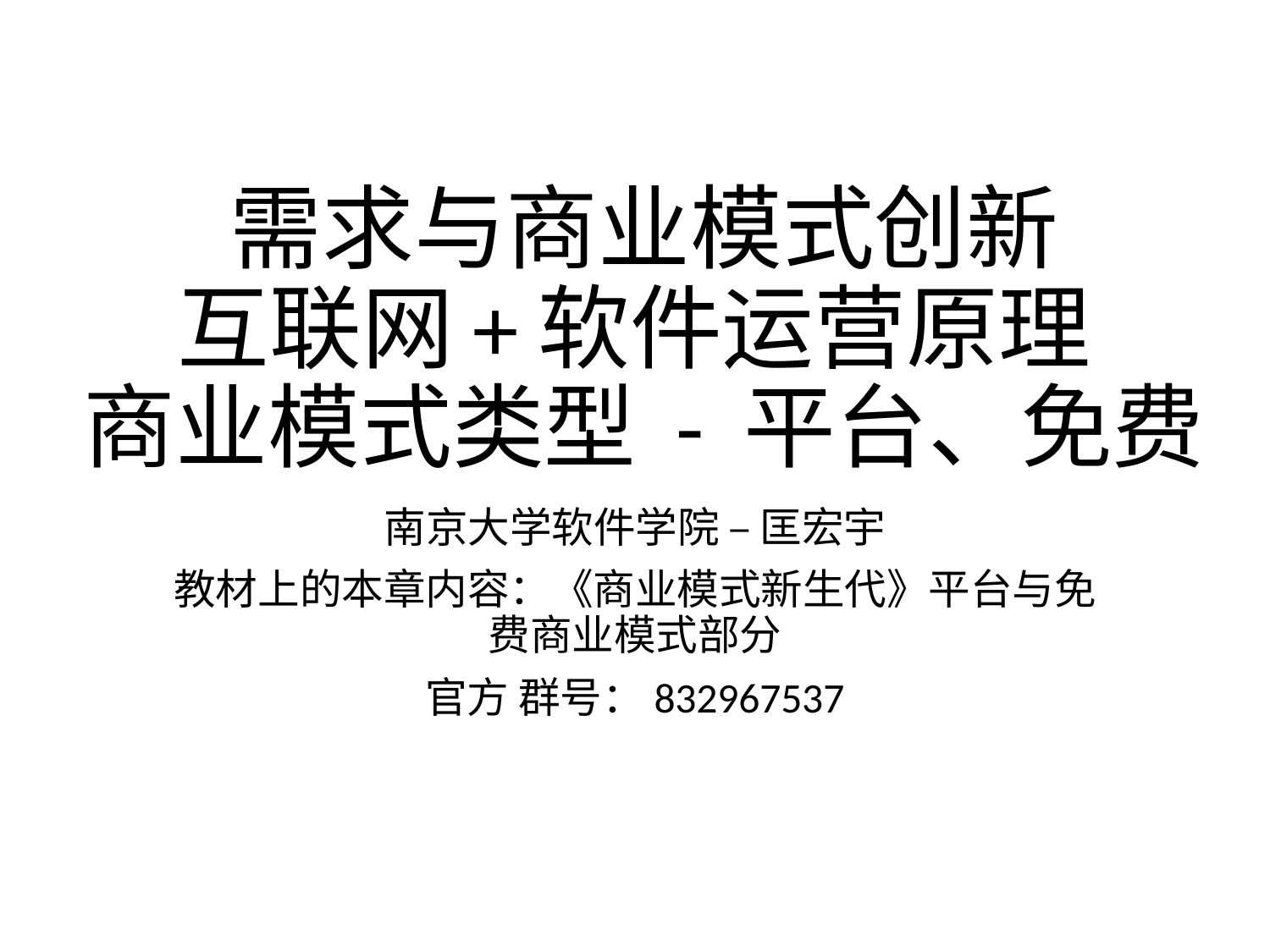

# 需求与商业模式创新 互联网+软件运营原理 商业模式类型 - 平台、免费
南京大学软件学院 – 匡宏宇
教材上的本章内容：《商业模式新生代》平台与免费商业模式部分
官方 群号：832967537